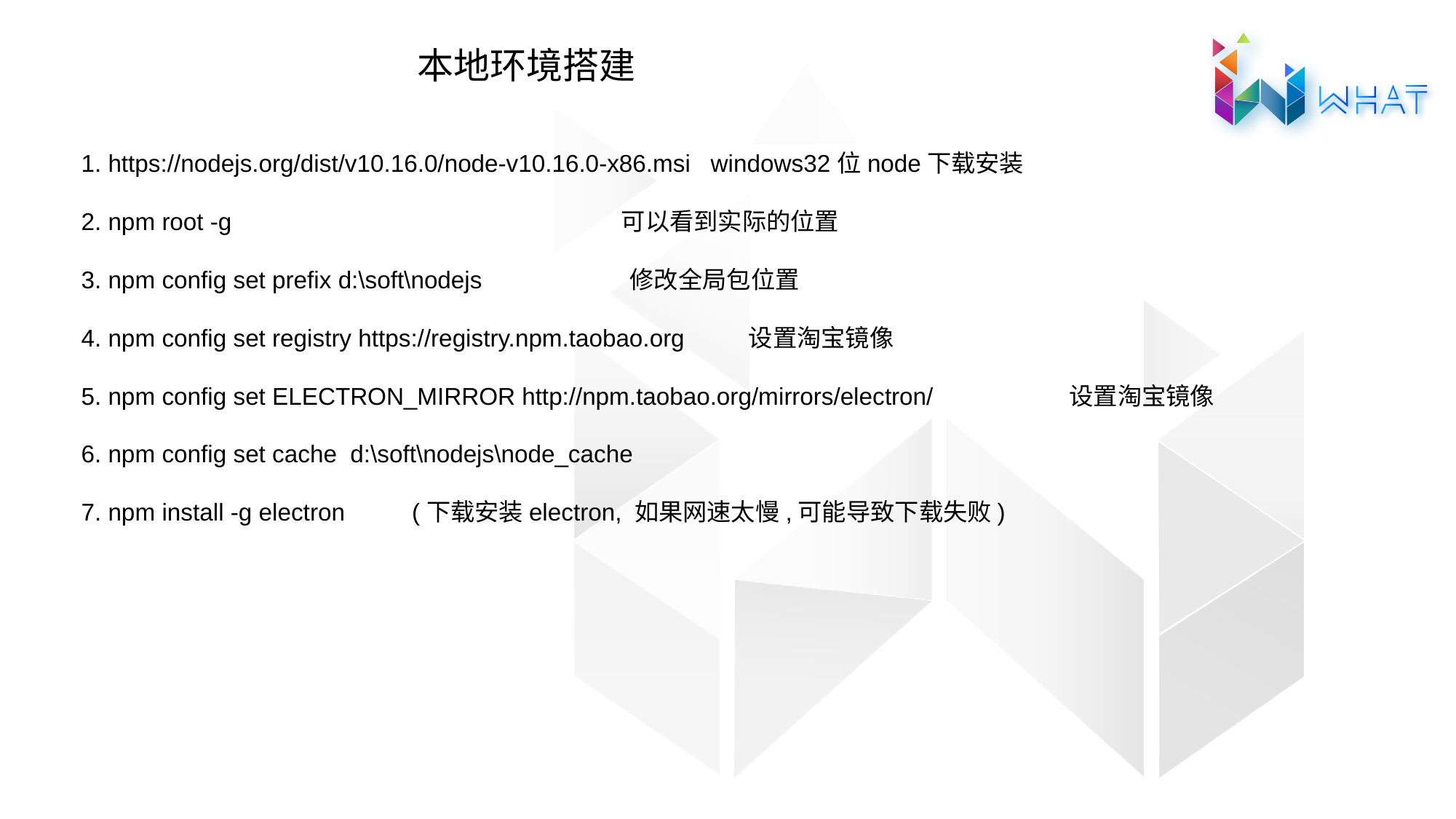

本地环境搭建

    1. https://nodejs.org/dist/v10.16.0/node-v10.16.0-x86.msi   windows32位node下载安装

    2. npm root -g                                                         可以看到实际的位置

    3. npm config set prefix d:\soft\nodejs                     修改全局包位置

    4. npm config set registry https://registry.npm.taobao.org 	     设置淘宝镜像

    5. npm config set ELECTRON_MIRROR http://npm.taobao.org/mirrors/electron/	    设置淘宝镜像

    6. npm config set cache  d:\soft\nodejs\node_cache

    7. npm install -g electron          (下载安装electron, 如果网速太慢,可能导致下载失败)